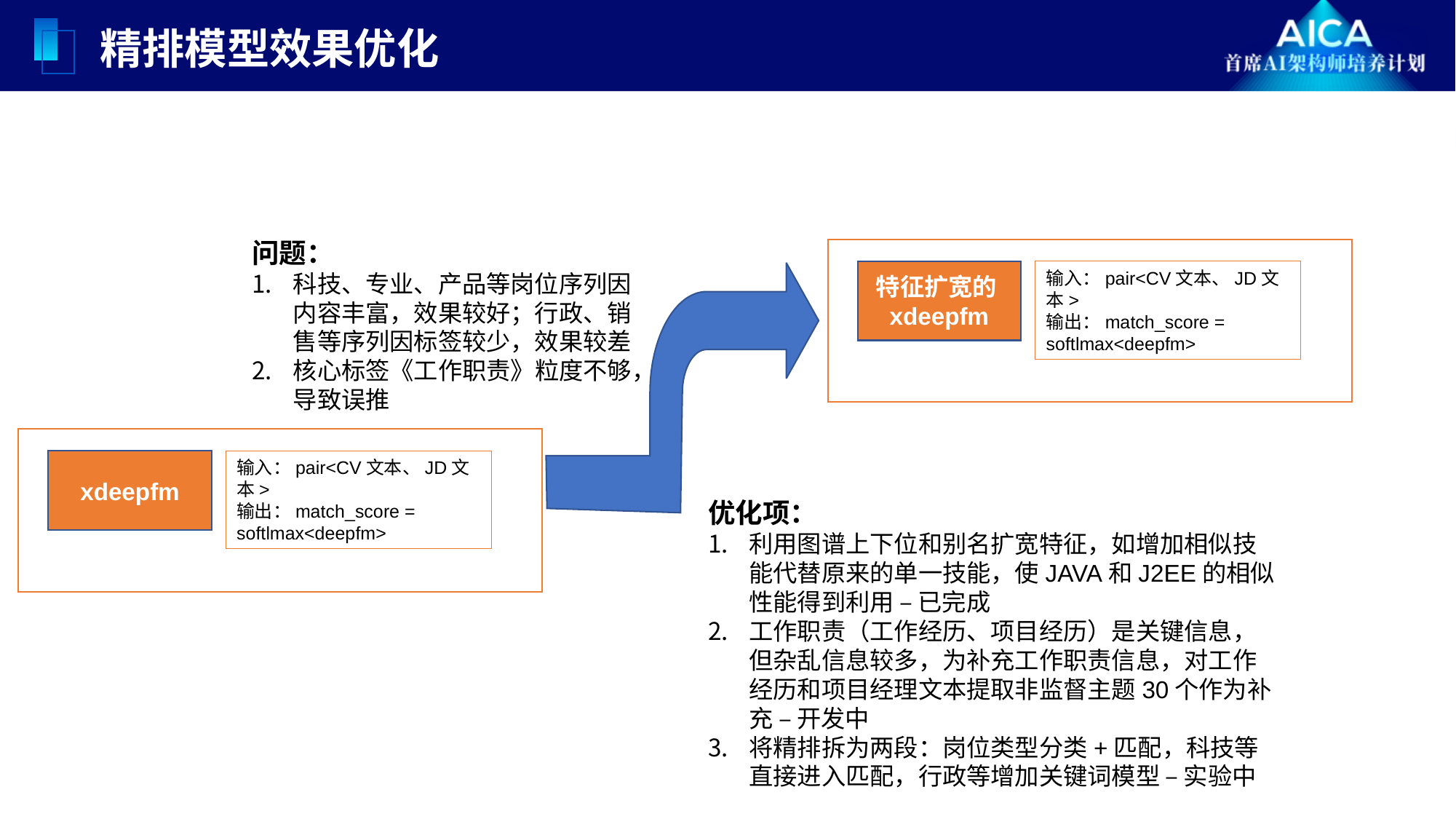

精排模型效果优化
问题：
科技、专业、产品等岗位序列因内容丰富，效果较好；行政、销售等序列因标签较少，效果较差
核心标签《工作职责》粒度不够，导致误推

特征扩宽的xdeepfm
输入：pair<CV文本、JD文本>
输出：match_score = softlmax<deepfm>

xdeepfm
输入：pair<CV文本、JD文本>
输出：match_score = softlmax<deepfm>
优化项：
利用图谱上下位和别名扩宽特征，如增加相似技能代替原来的单一技能，使JAVA和J2EE的相似性能得到利用 – 已完成
工作职责（工作经历、项目经历）是关键信息，但杂乱信息较多，为补充工作职责信息，对工作经历和项目经理文本提取非监督主题30个作为补充 – 开发中
将精排拆为两段：岗位类型分类+匹配，科技等直接进入匹配，行政等增加关键词模型 – 实验中